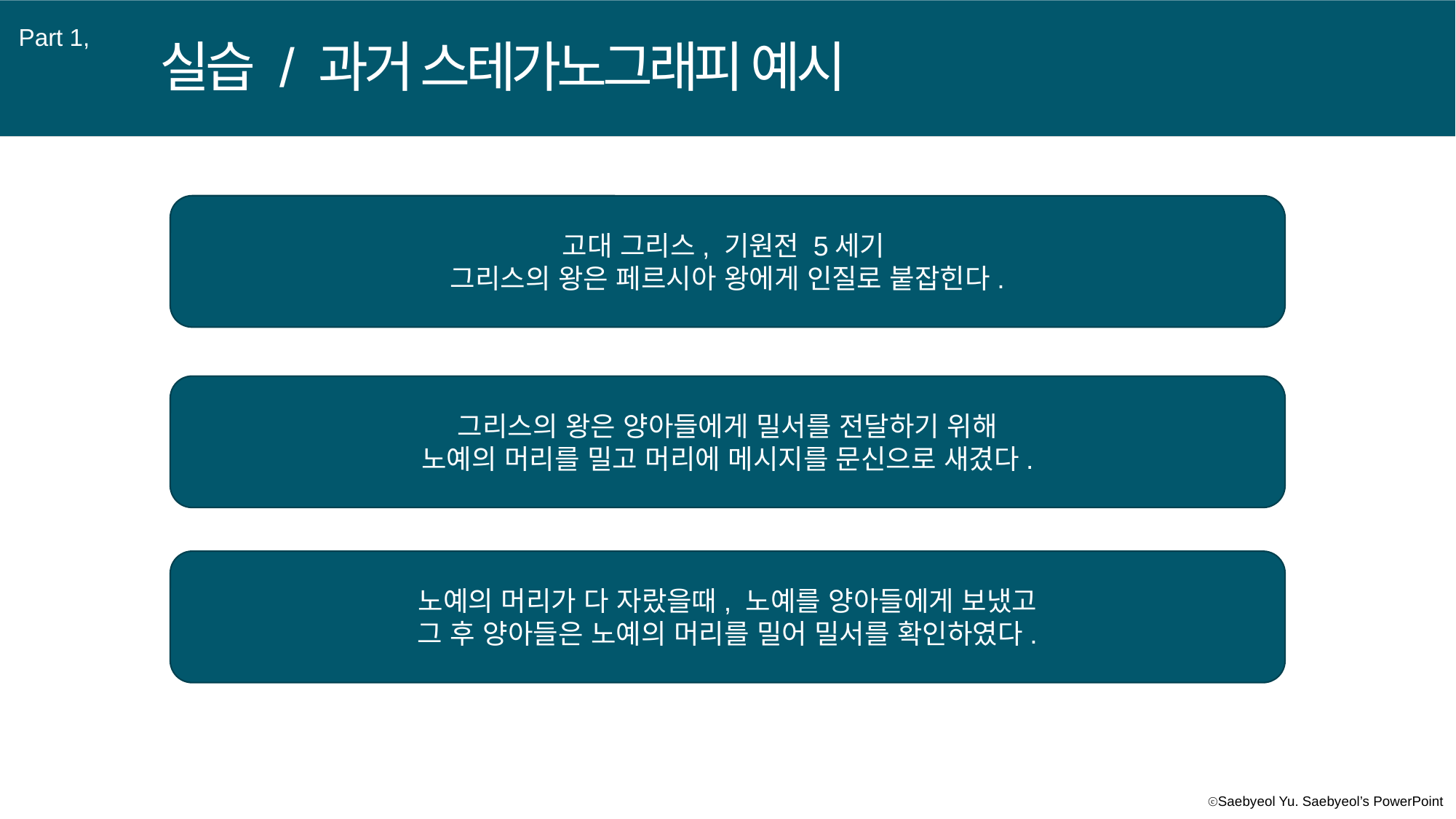

Part 1,
실습 / 과거 스테가노그래피 예시
고대 그리스, 기원전 5세기
그리스의 왕은 페르시아 왕에게 인질로 붙잡힌다.
그리스의 왕은 양아들에게 밀서를 전달하기 위해
노예의 머리를 밀고 머리에 메시지를 문신으로 새겼다.
노예의 머리가 다 자랐을때, 노예를 양아들에게 보냈고
그 후 양아들은 노예의 머리를 밀어 밀서를 확인하였다.